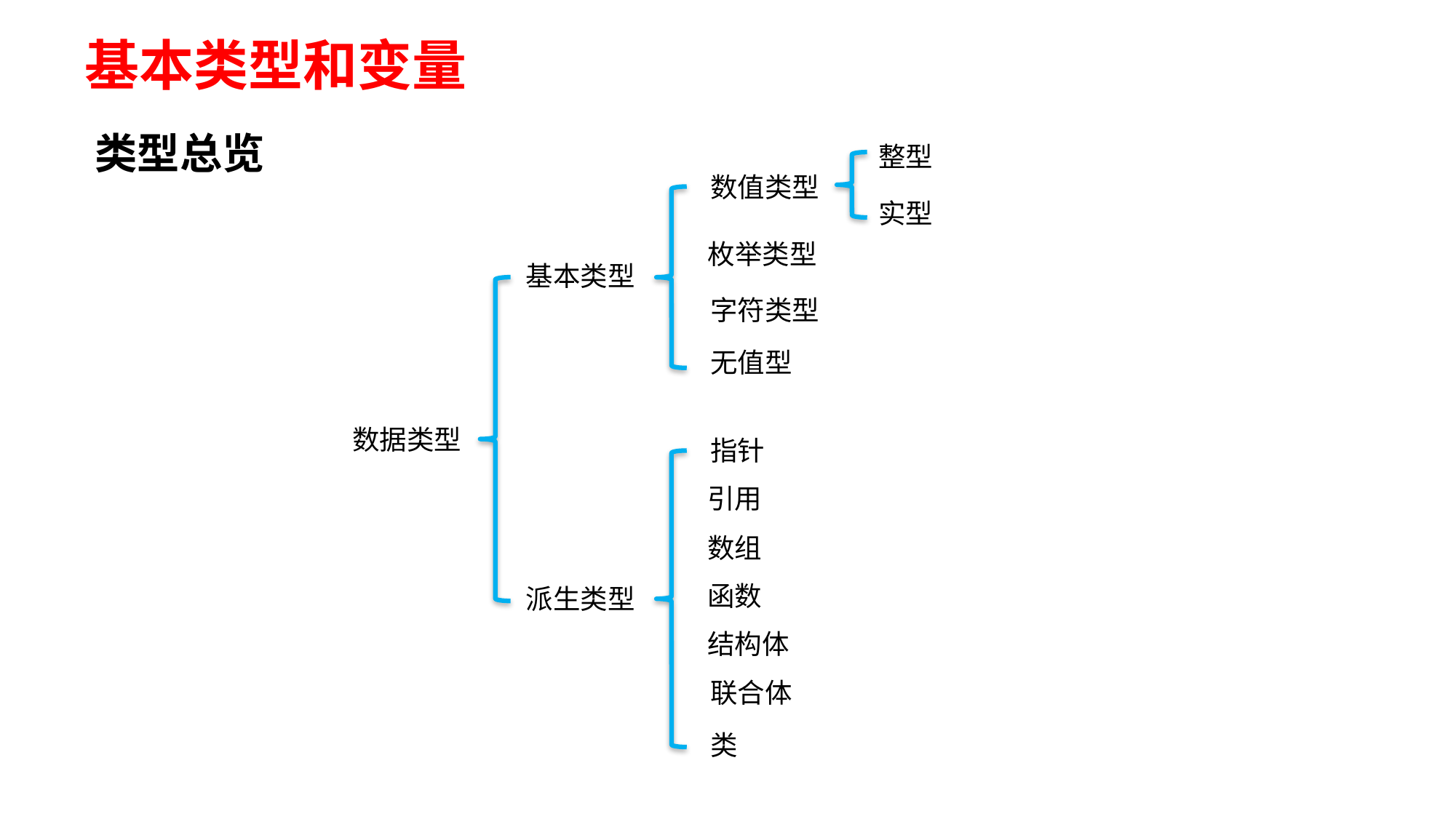

# 基本类型和变量
类型总览
整型

数值类型

实型
枚举类型
基本类型

字符类型
无值型
数据类型
指针

引用
数组
函数
派生类型
结构体
联合体
类